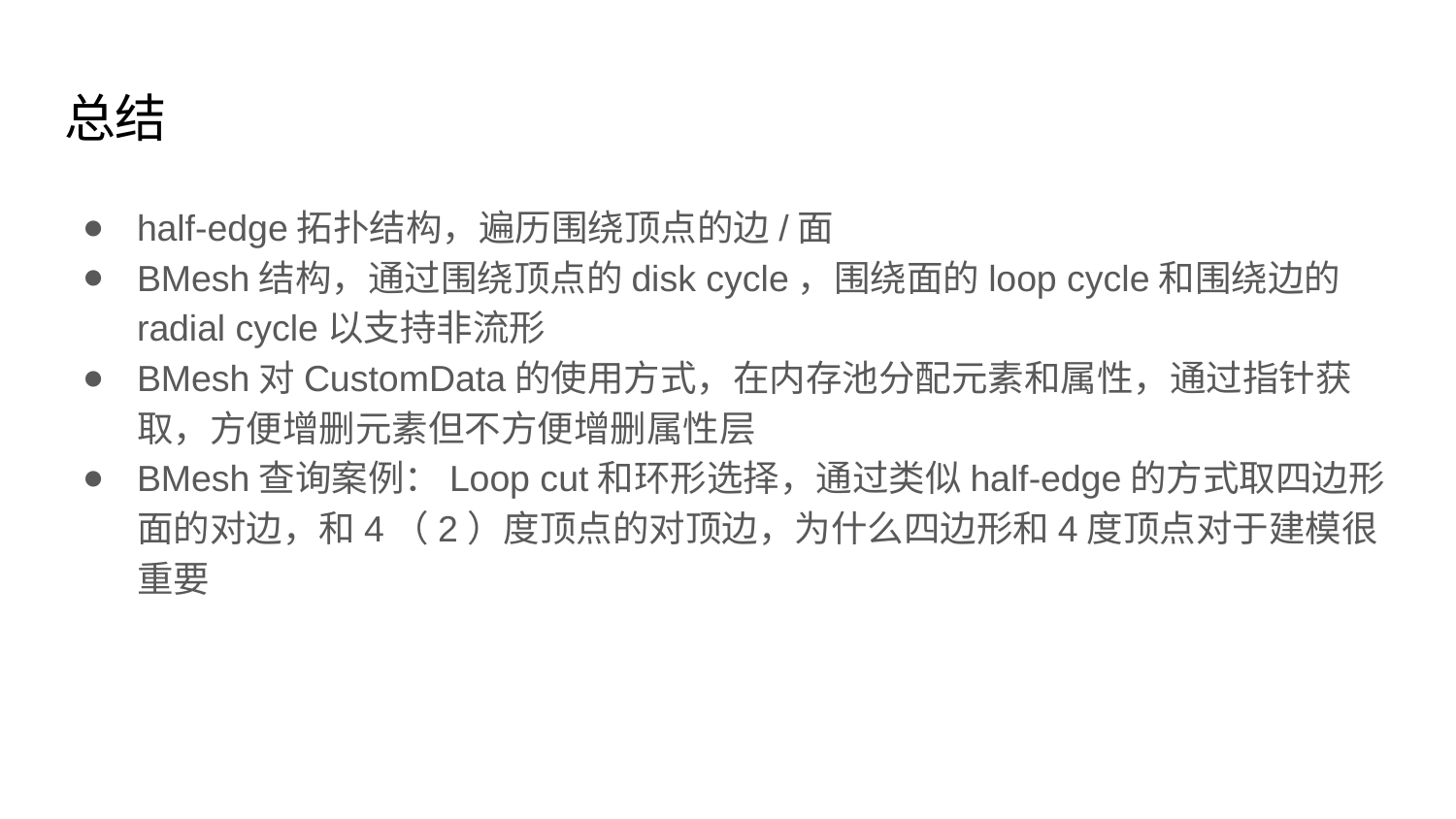

# 总结
half-edge拓扑结构，遍历围绕顶点的边/面
BMesh结构，通过围绕顶点的disk cycle，围绕面的loop cycle和围绕边的radial cycle以支持非流形
BMesh对CustomData的使用方式，在内存池分配元素和属性，通过指针获取，方便增删元素但不方便增删属性层
BMesh查询案例：Loop cut和环形选择，通过类似half-edge的方式取四边形面的对边，和4（2）度顶点的对顶边，为什么四边形和4度顶点对于建模很重要